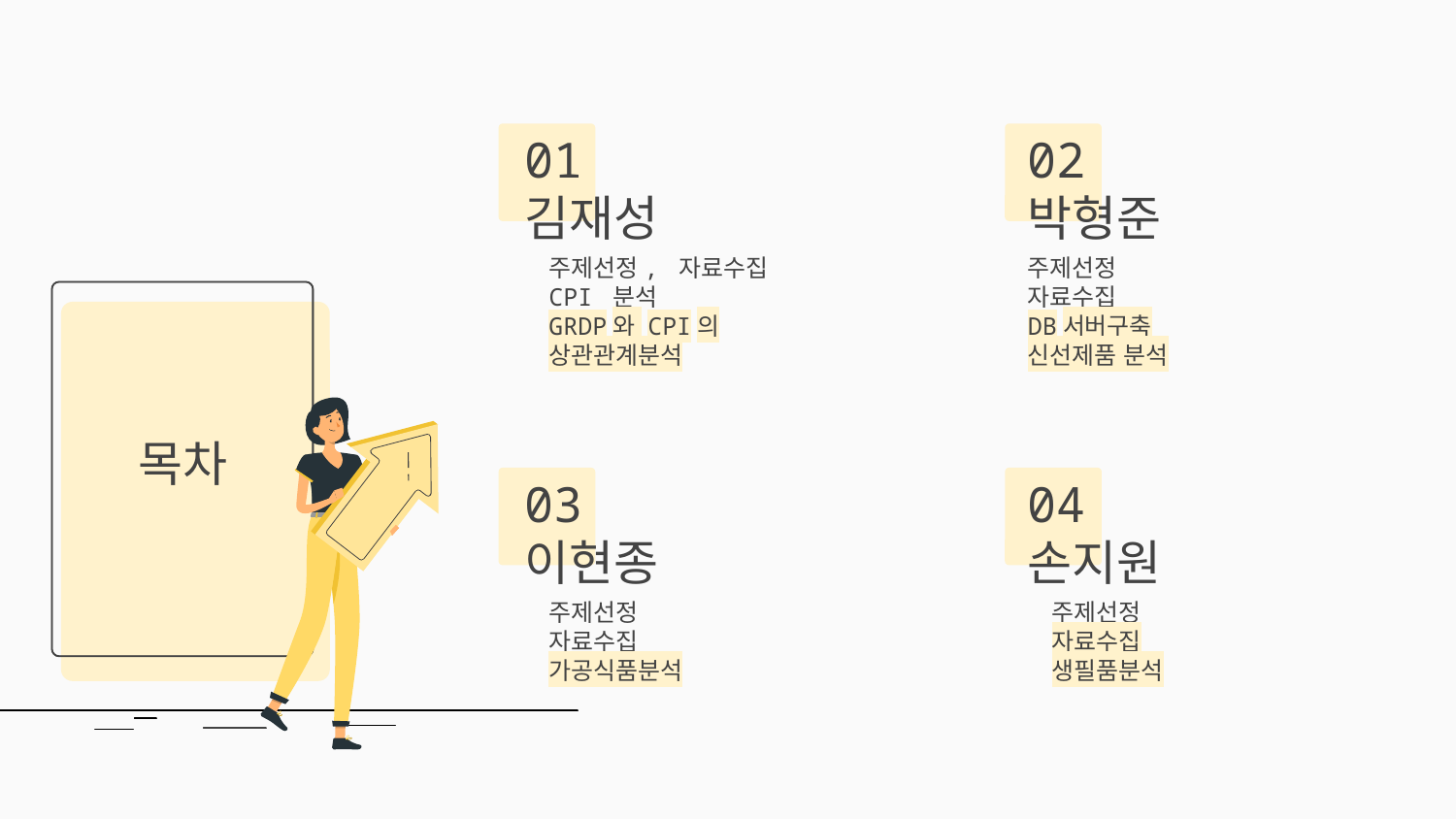

# 01 김재성
02
박형준
주제선정, 자료수집
CPI 분석
GRDP와 CPI의
상관관계분석

주제선정
자료수집
DB서버구축
신선제품 분석

목차

03
이현종
04
손지원
주제선정
자료수집
가공식품분석
주제선정
자료수집
생필품분석